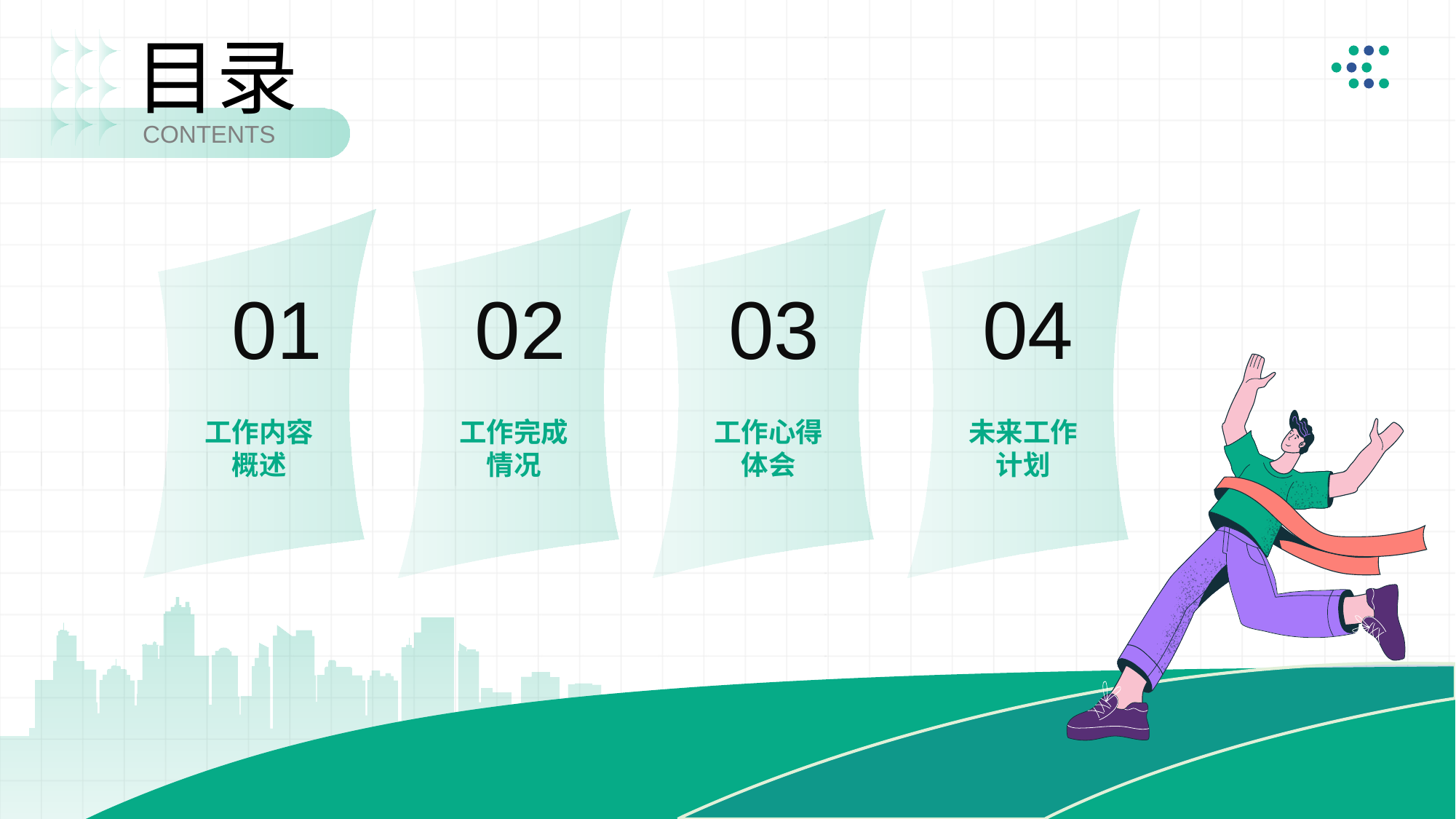

目录

CONTENTS

01
02
03
04

工作内容
概述
工作完成
情况
工作心得
体会
未来工作
计划